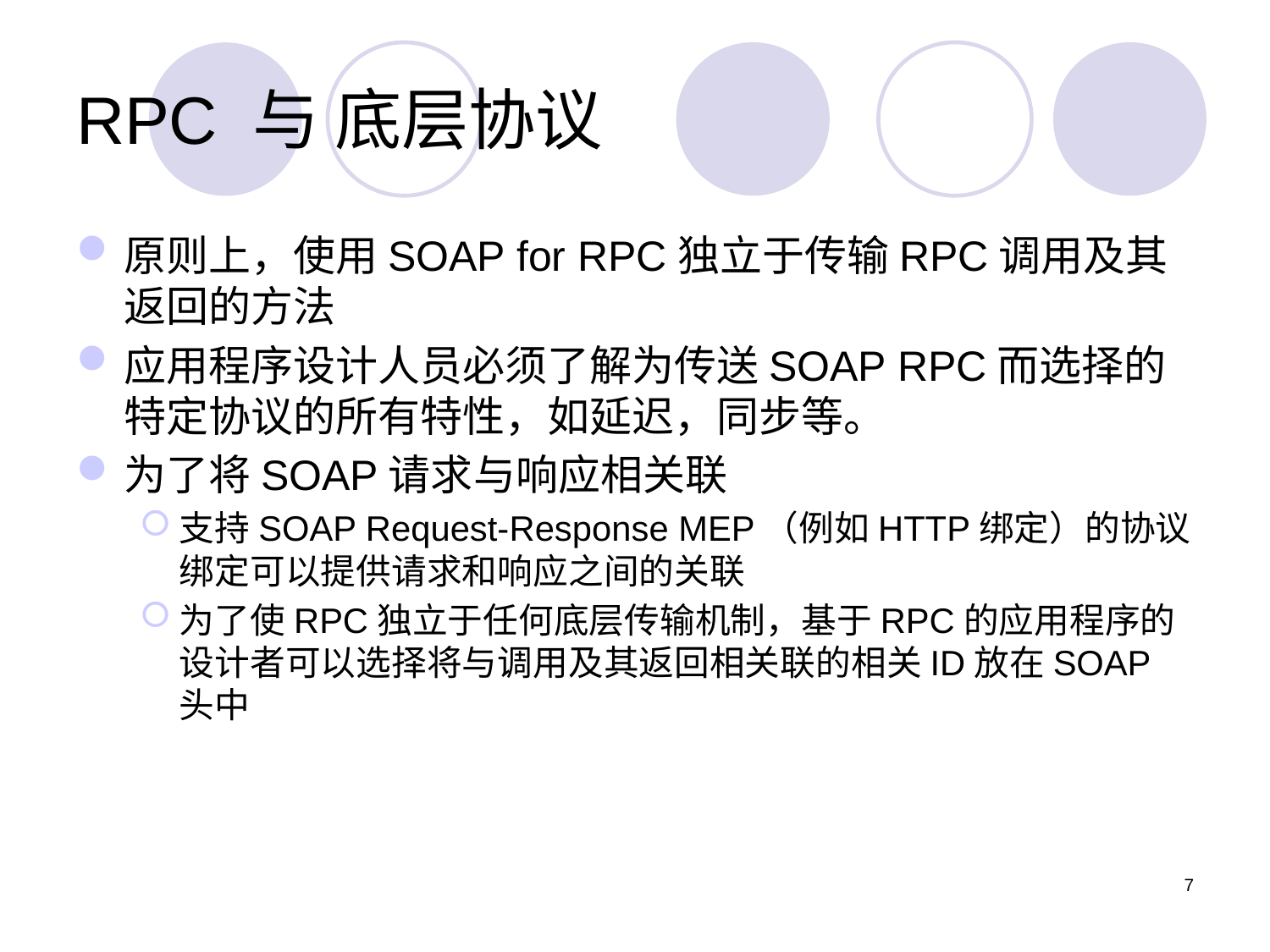

# RPC 与 底层协议
原则上，使用SOAP for RPC独立于传输RPC调用及其返回的方法
应用程序设计人员必须了解为传送SOAP RPC而选择的特定协议的所有特性，如延迟，同步等。
为了将SOAP请求与响应相关联
支持SOAP Request-Response MEP（例如HTTP绑定）的协议绑定可以提供请求和响应之间的关联
为了使RPC独立于任何底层传输机制，基于RPC的应用程序的设计者可以选择将与调用及其返回相关联的相关ID放在SOAP头中
7